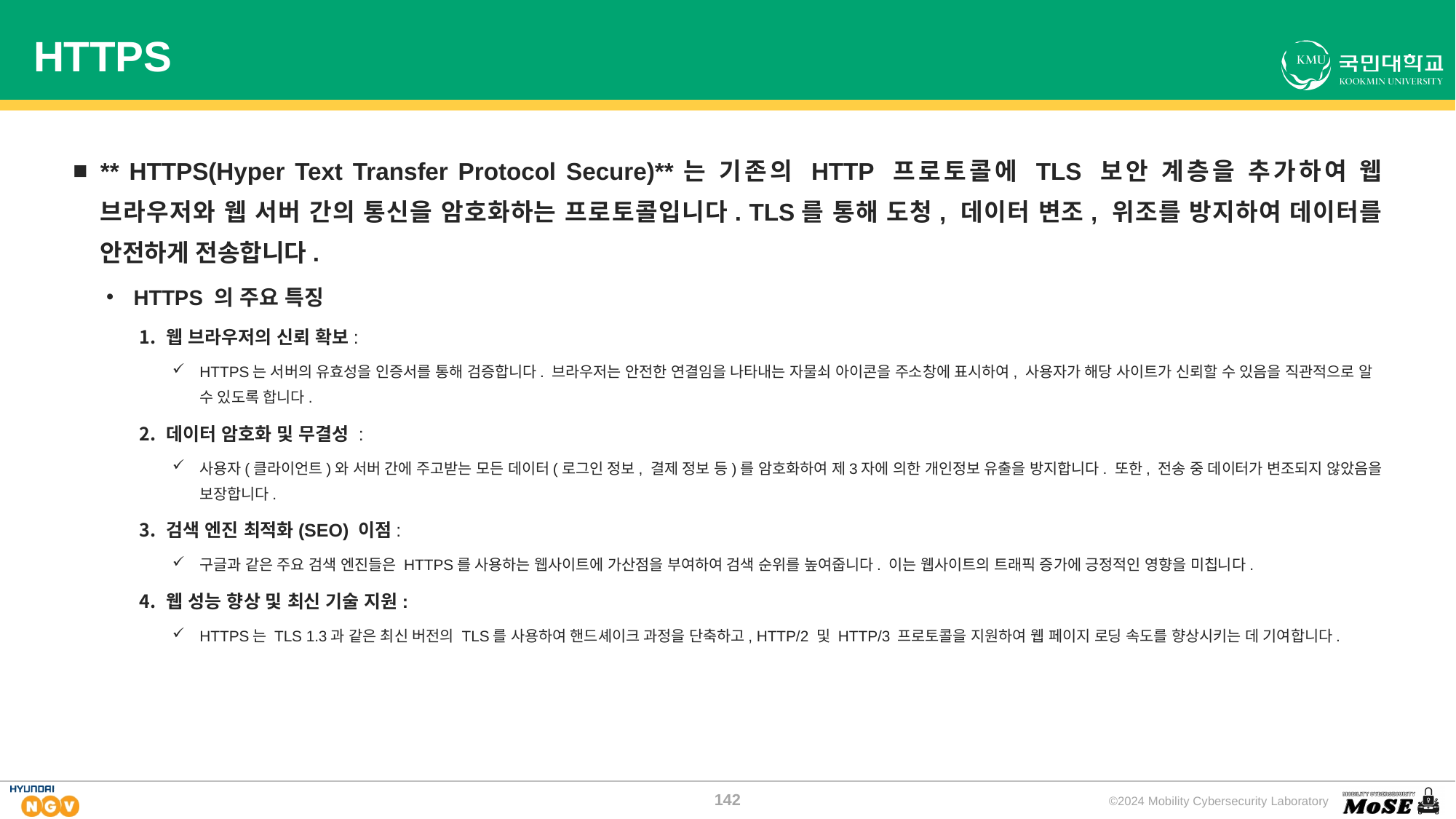

# HTTPS
** HTTPS(Hyper Text Transfer Protocol Secure)**는 기존의 HTTP 프로토콜에 TLS 보안 계층을 추가하여 웹 브라우저와 웹 서버 간의 통신을 암호화하는 프로토콜입니다. TLS를 통해 도청, 데이터 변조, 위조를 방지하여 데이터를 안전하게 전송합니다.
HTTPS 의 주요 특징
웹 브라우저의 신뢰 확보:
HTTPS는 서버의 유효성을 인증서를 통해 검증합니다. 브라우저는 안전한 연결임을 나타내는 자물쇠 아이콘을 주소창에 표시하여, 사용자가 해당 사이트가 신뢰할 수 있음을 직관적으로 알 수 있도록 합니다.
데이터 암호화 및 무결성 :
사용자(클라이언트)와 서버 간에 주고받는 모든 데이터(로그인 정보, 결제 정보 등)를 암호화하여 제3자에 의한 개인정보 유출을 방지합니다. 또한, 전송 중 데이터가 변조되지 않았음을 보장합니다.
검색 엔진 최적화(SEO) 이점:
구글과 같은 주요 검색 엔진들은 HTTPS를 사용하는 웹사이트에 가산점을 부여하여 검색 순위를 높여줍니다. 이는 웹사이트의 트래픽 증가에 긍정적인 영향을 미칩니다.
웹 성능 향상 및 최신 기술 지원:
HTTPS는 TLS 1.3과 같은 최신 버전의 TLS를 사용하여 핸드셰이크 과정을 단축하고, HTTP/2 및 HTTP/3 프로토콜을 지원하여 웹 페이지 로딩 속도를 향상시키는 데 기여합니다.